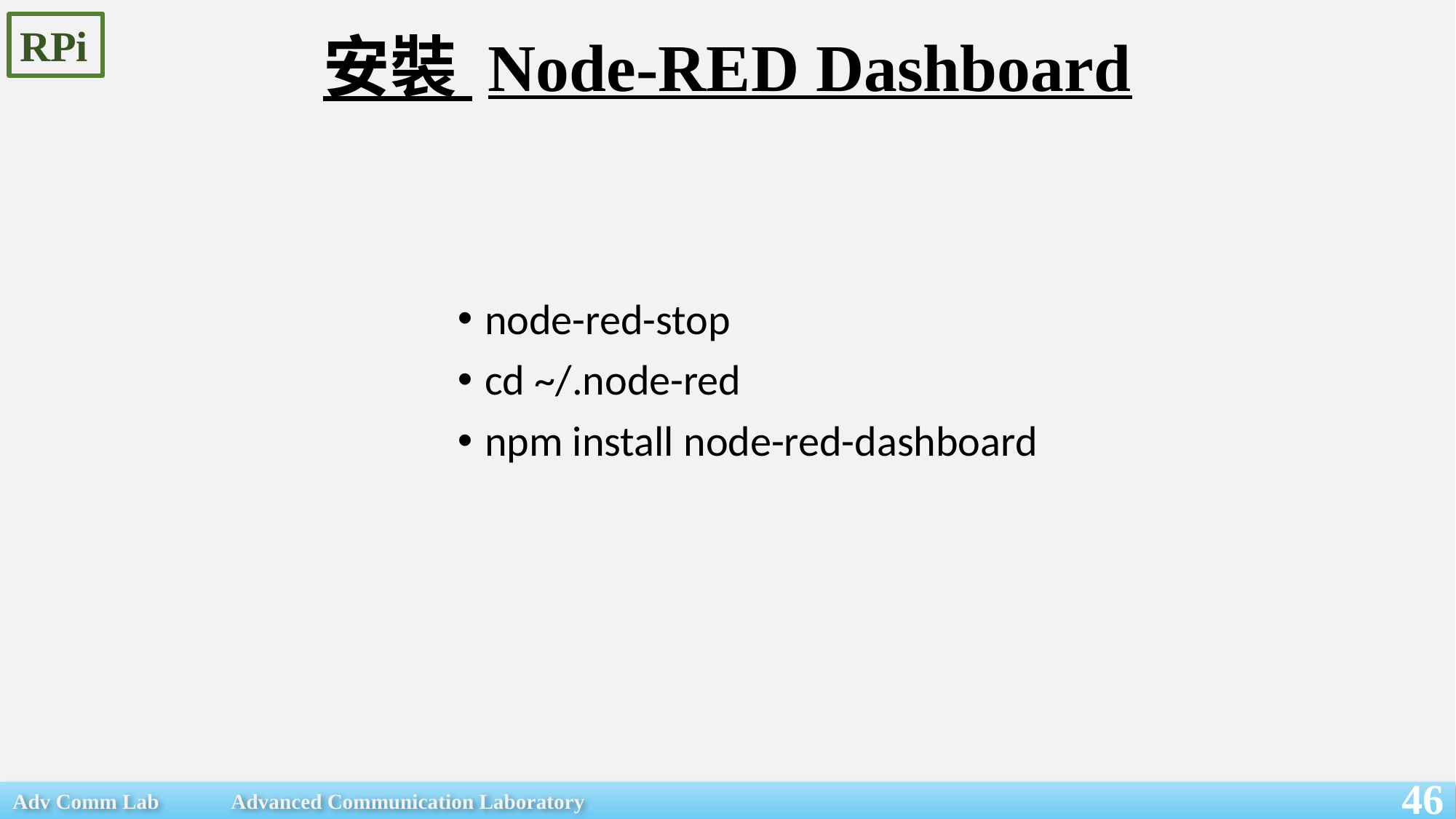

# 安裝 Node-RED Dashboard
RPi
node-red-stop
cd ~/.node-red
npm install node-red-dashboard
46